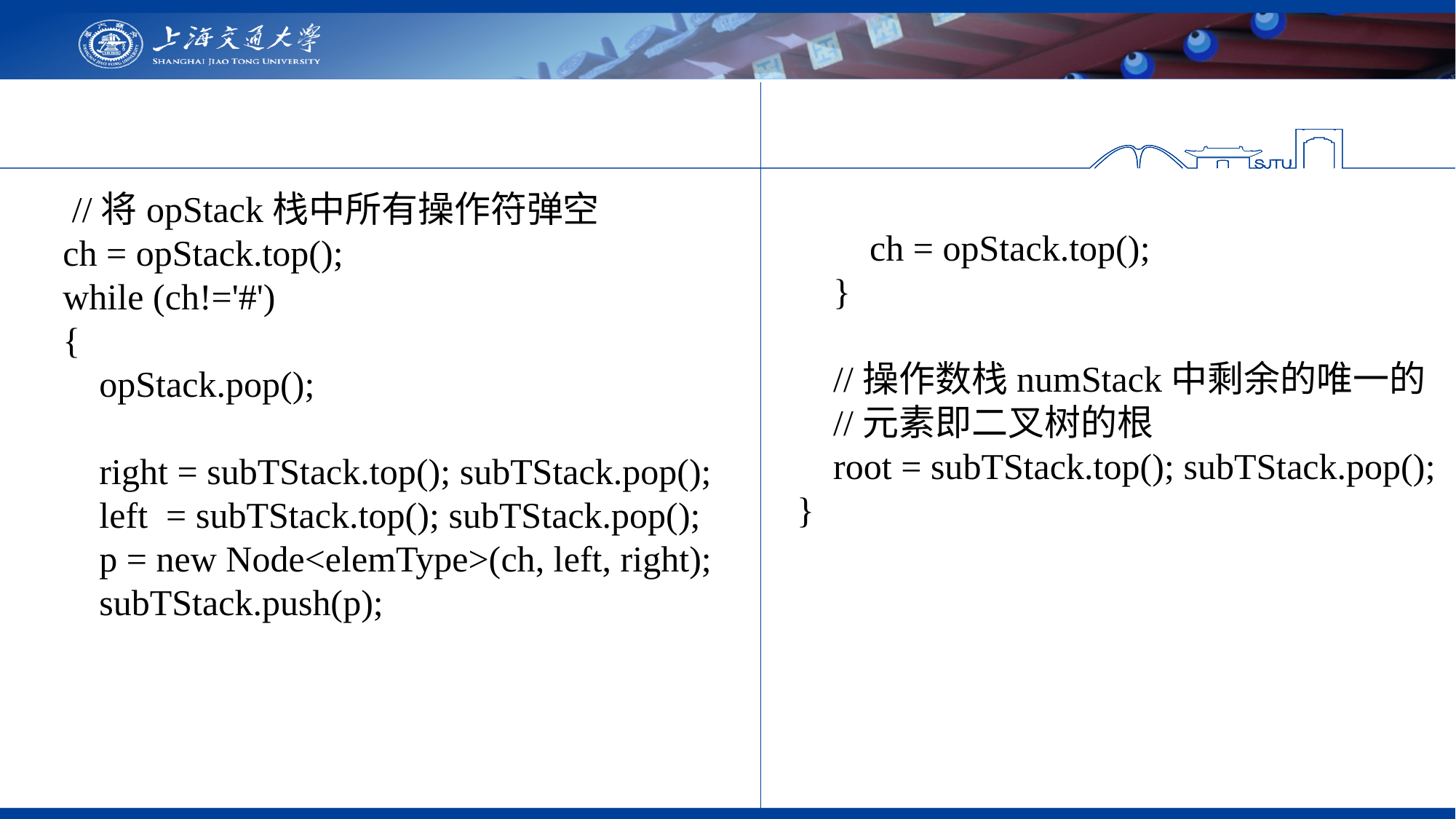

//将opStack栈中所有操作符弹空
    ch = opStack.top();
    while (ch!='#')
    {
        opStack.pop();

        right = subTStack.top(); subTStack.pop();
        left  = subTStack.top(); subTStack.pop();
        p = new Node<elemType>(ch, left, right);
        subTStack.push(p);

        ch = opStack.top();
    }

    //操作数栈numStack中剩余的唯一的
    //元素即二叉树的根
    root = subTStack.top(); subTStack.pop();
}